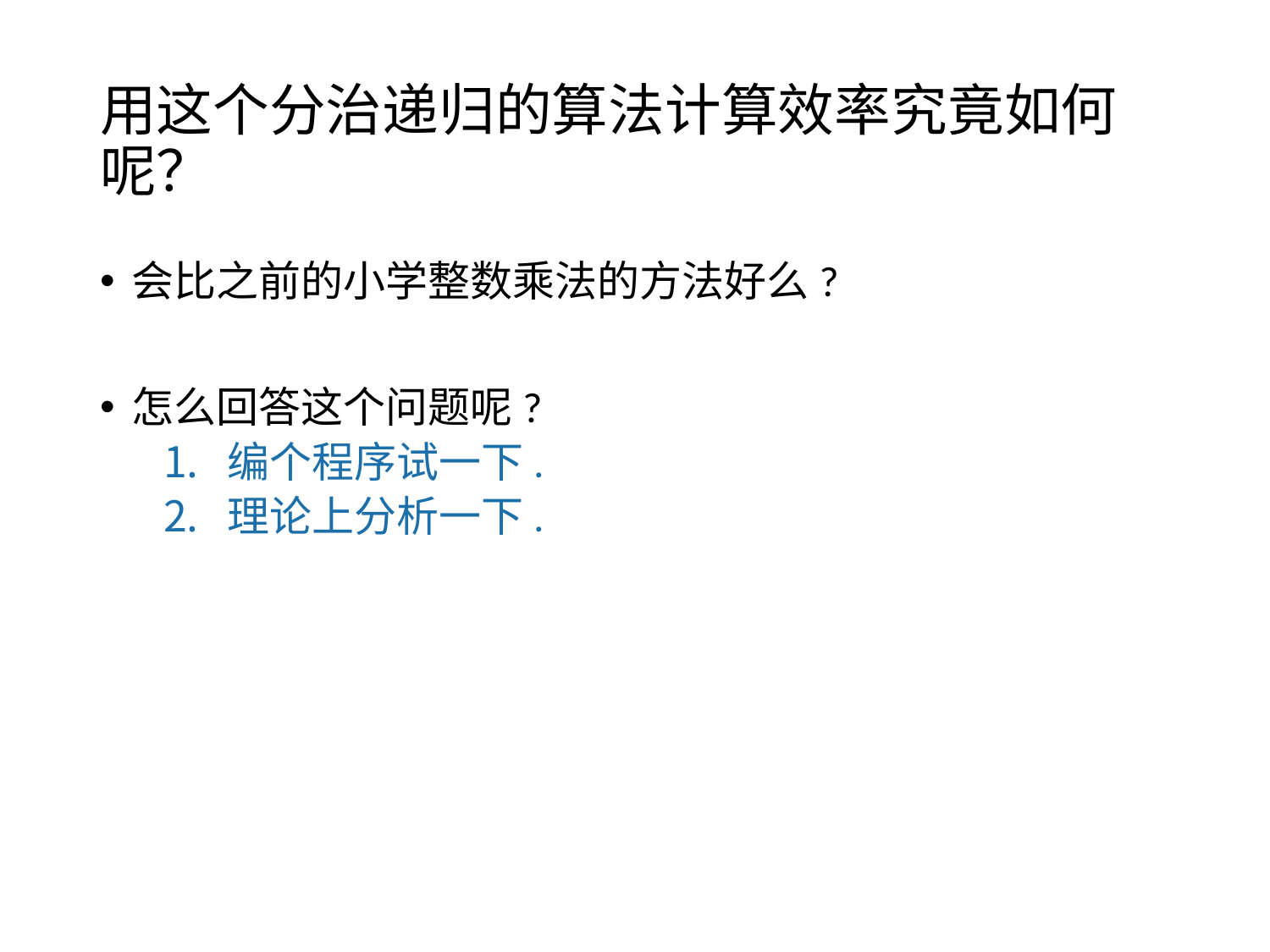

# 用这个分治递归的算法计算效率究竟如何呢？
会比之前的小学整数乘法的方法好么?

怎么回答这个问题呢?
编个程序试一下.
理论上分析一下.